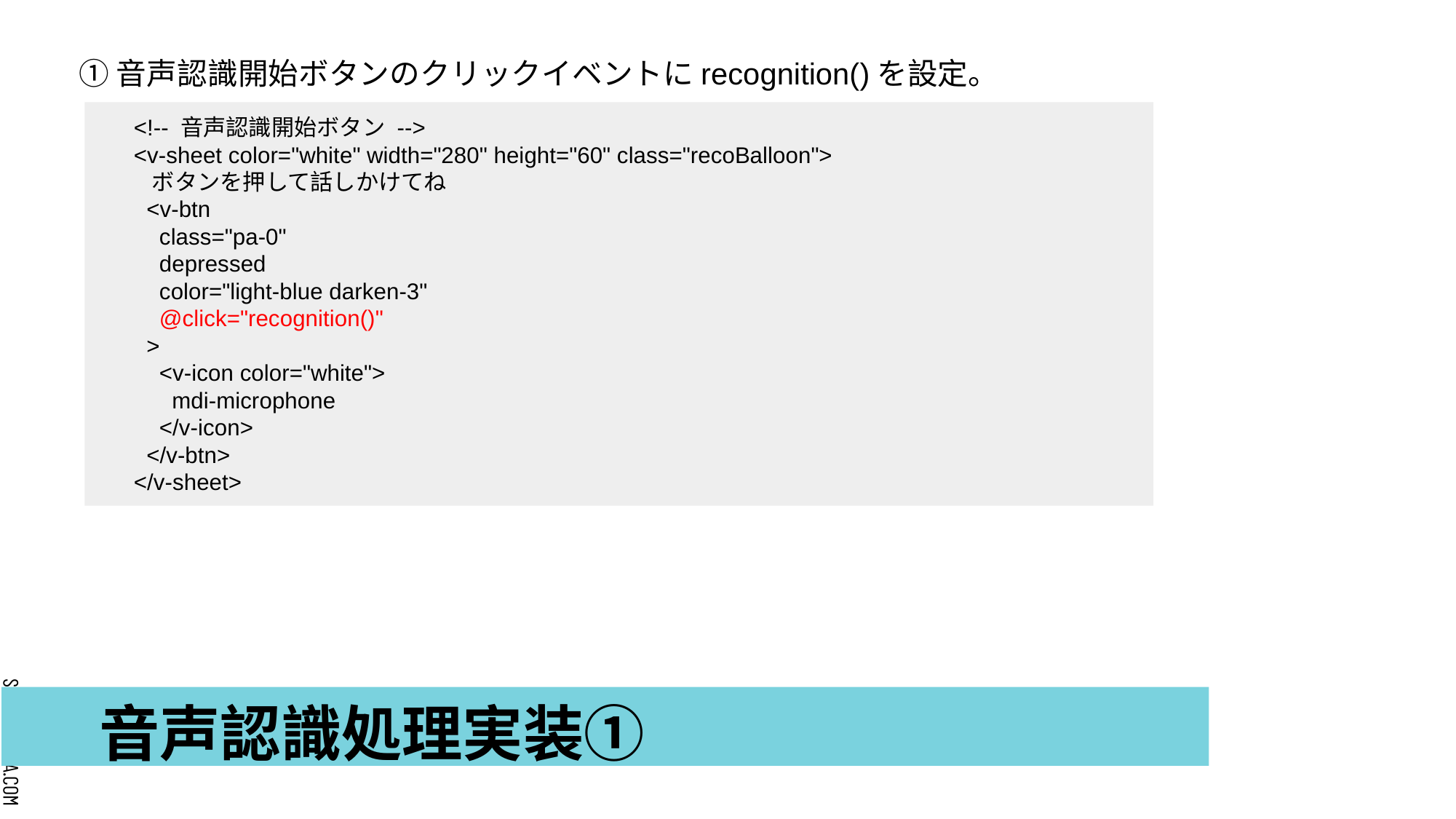

①音声認識開始ボタンのクリックイベントにrecognition()を設定。
      <!-- 音声認識開始ボタン -->
      <v-sheet color="white" width="280" height="60" class="recoBalloon">
        ボタンを押して話しかけてね
        <v-btn
          class="pa-0"
          depressed
          color="light-blue darken-3"
          @click="recognition()"
        >
          <v-icon color="white">
            mdi-microphone
          </v-icon>
        </v-btn>
      </v-sheet>
# 音声認識処理実装①